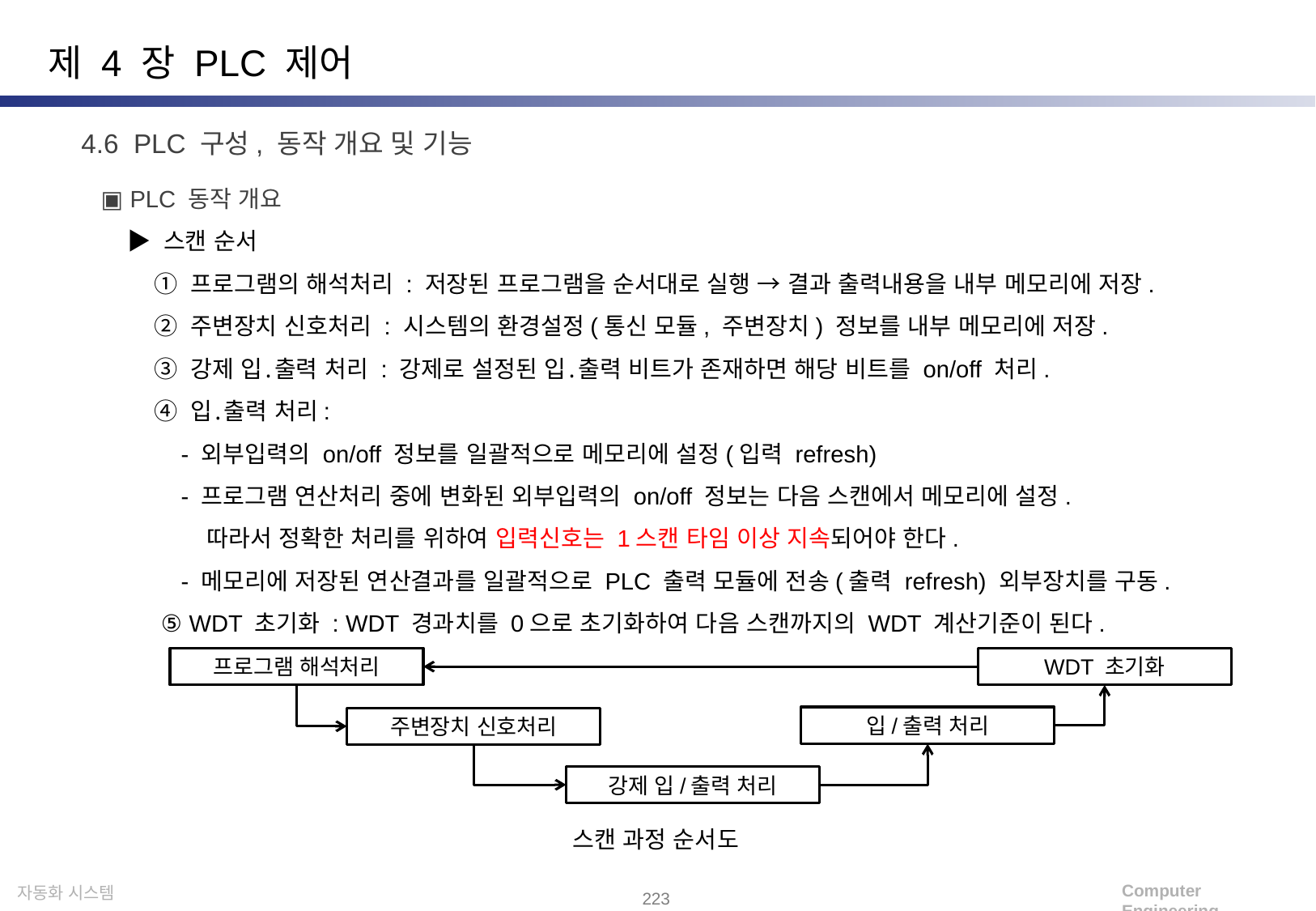

제 4 장 PLC 제어
4.6  PLC 구성, 동작 개요 및 기능
▣ PLC 동작 개요
    ▶ 스캔 순서
        ① 프로그램의 해석처리 : 저장된 프로그램을 순서대로 실행 → 결과 출력내용을 내부 메모리에 저장.
        ② 주변장치 신호처리 : 시스템의 환경설정(통신 모듈, 주변장치) 정보를 내부 메모리에 저장.
        ③ 강제 입․출력 처리 : 강제로 설정된 입․출력 비트가 존재하면 해당 비트를 on/off 처리.
        ④ 입․출력 처리:
            - 외부입력의 on/off 정보를 일괄적으로 메모리에 설정(입력 refresh)
            - 프로그램 연산처리 중에 변화된 외부입력의 on/off 정보는 다음 스캔에서 메모리에 설정.
               따라서 정확한 처리를 위하여 입력신호는 1스캔 타임 이상 지속되어야 한다.
            - 메모리에 저장된 연산결과를 일괄적으로 PLC 출력 모듈에 전송(출력 refresh) 외부장치를 구동.
         ⑤ WDT 초기화 : WDT 경과치를 0으로 초기화하여 다음 스캔까지의 WDT 계산기준이 된다.
WDT 초기화
프로그램 해석처리
입/출력 처리
주변장치 신호처리
강제 입/출력 처리
스캔 과정 순서도